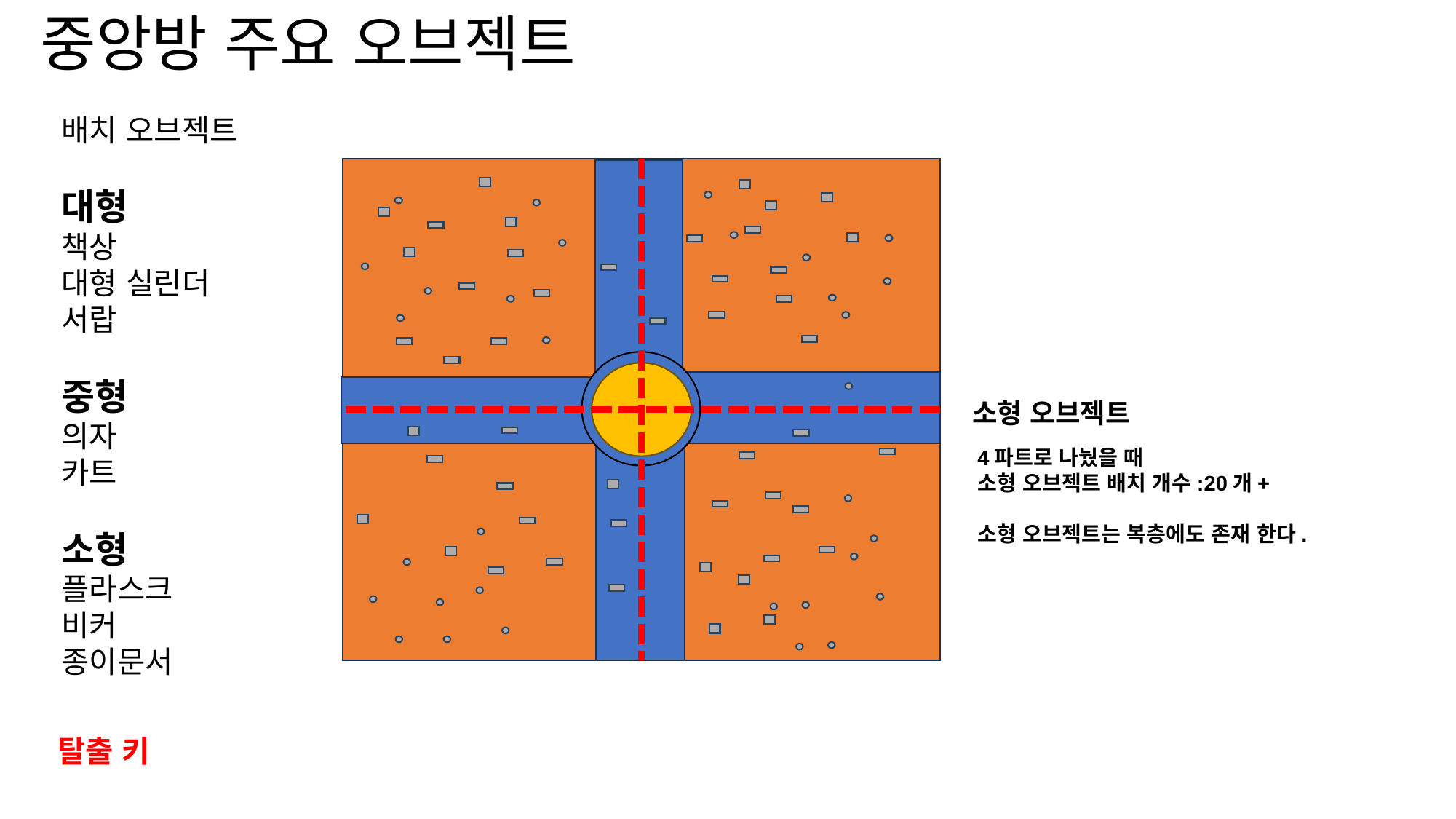

중앙방 주요 오브젝트
배치 오브젝트

대형
책상
대형 실린더
서랍

중형
의자
카트

소형
플라스크
비커
종이문서

소형 오브젝트

4파트로 나눴을 때
소형 오브젝트 배치 개수:20개+

소형 오브젝트는 복층에도 존재 한다.

탈출 키